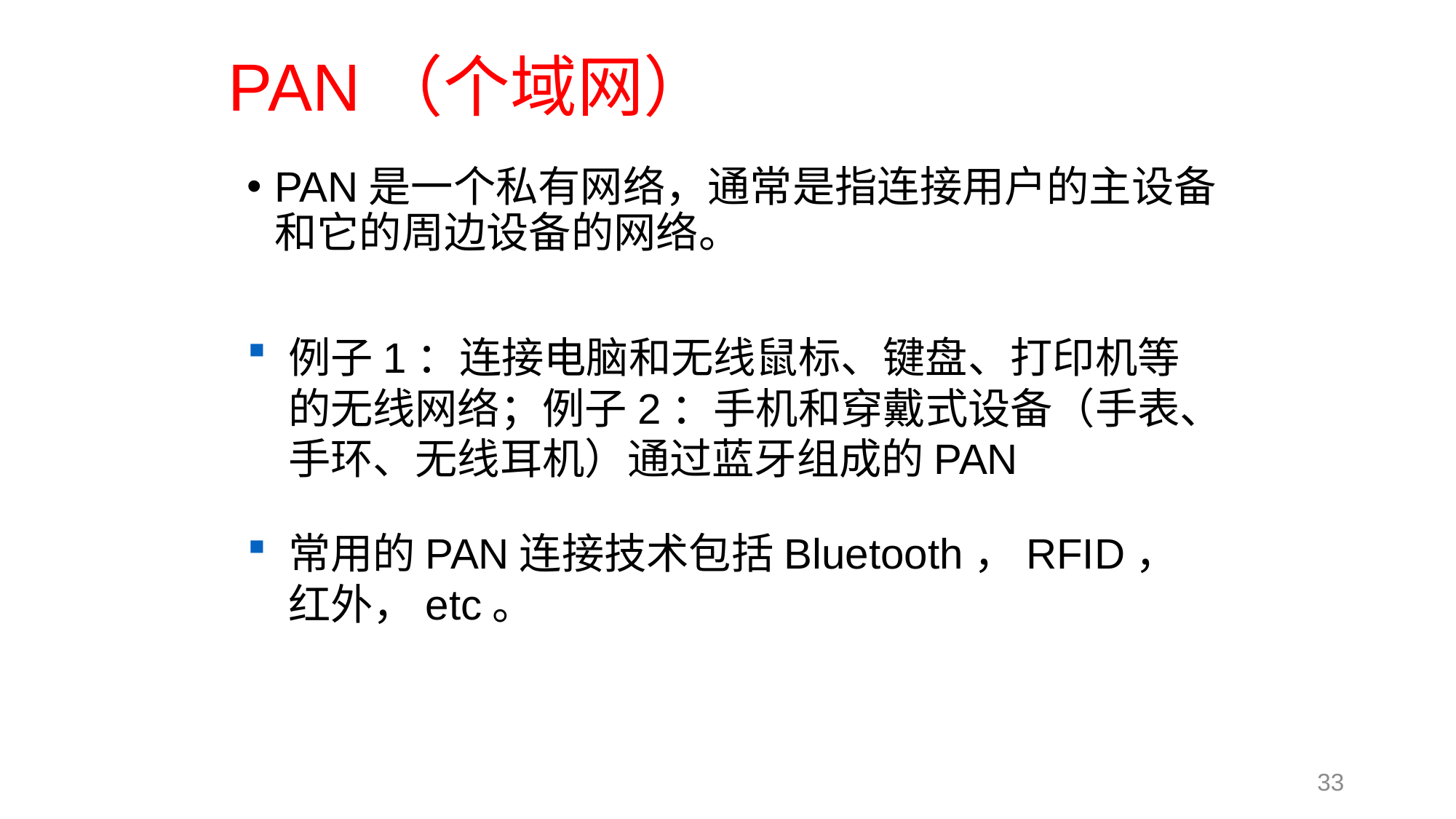

# PAN（个域网）
PAN是一个私有网络，通常是指连接用户的主设备和它的周边设备的网络。
例子1：连接电脑和无线鼠标、键盘、打印机等的无线网络；例子2：手机和穿戴式设备（手表、手环、无线耳机）通过蓝牙组成的PAN

常用的PAN连接技术包括Bluetooth，RFID，红外，etc。

33